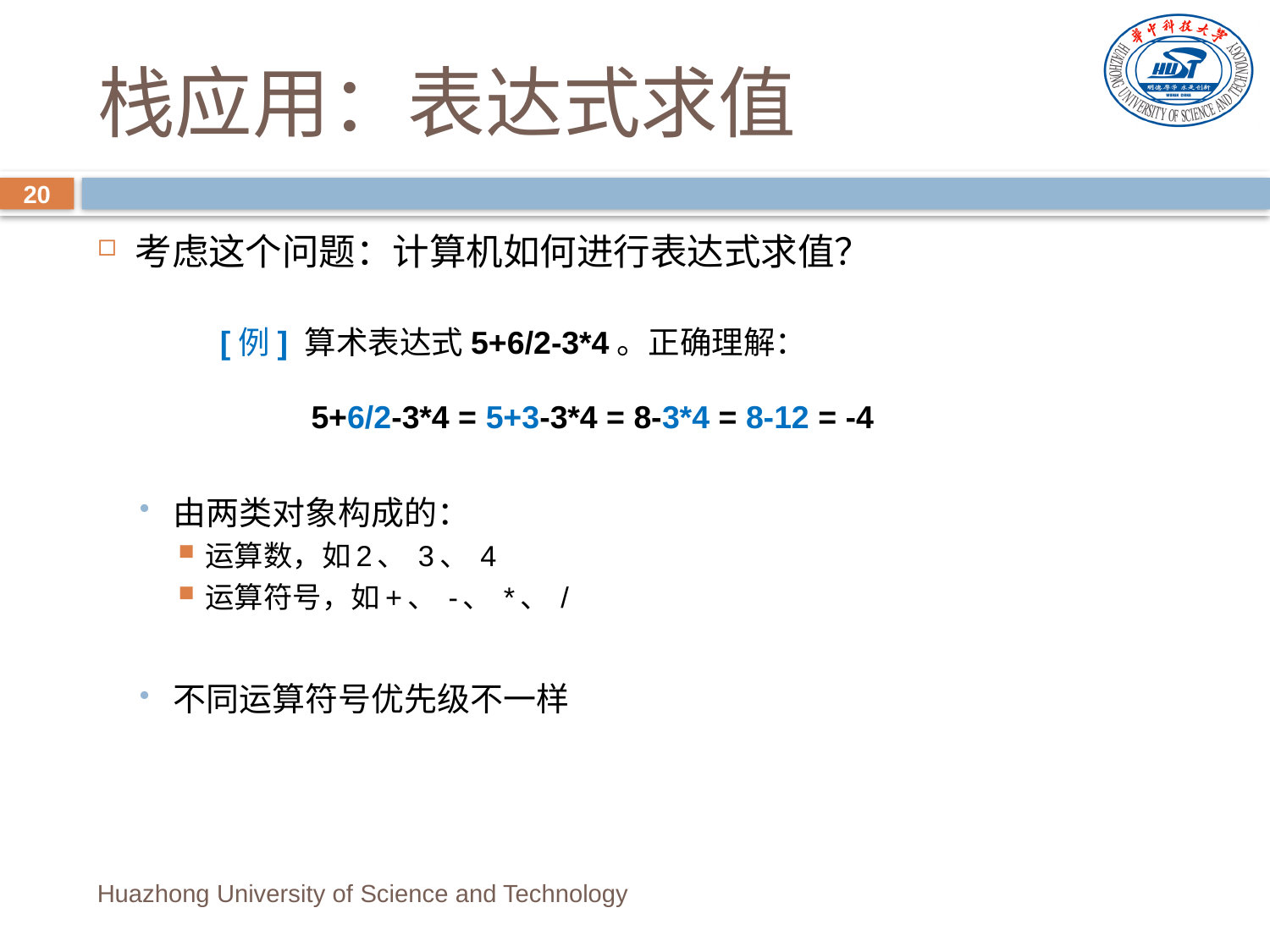

# 栈应用：表达式求值
20
考虑这个问题：计算机如何进行表达式求值？

由两类对象构成的：
运算数，如2、 3、 4
运算符号，如+、 -、 *、 /

不同运算符号优先级不一样
[例] 算术表达式5+6/2-3*4。正确理解：
5+6/2-3*4 = 5+3-3*4 = 8-3*4 = 8-12 = -4
Huazhong University of Science and Technology